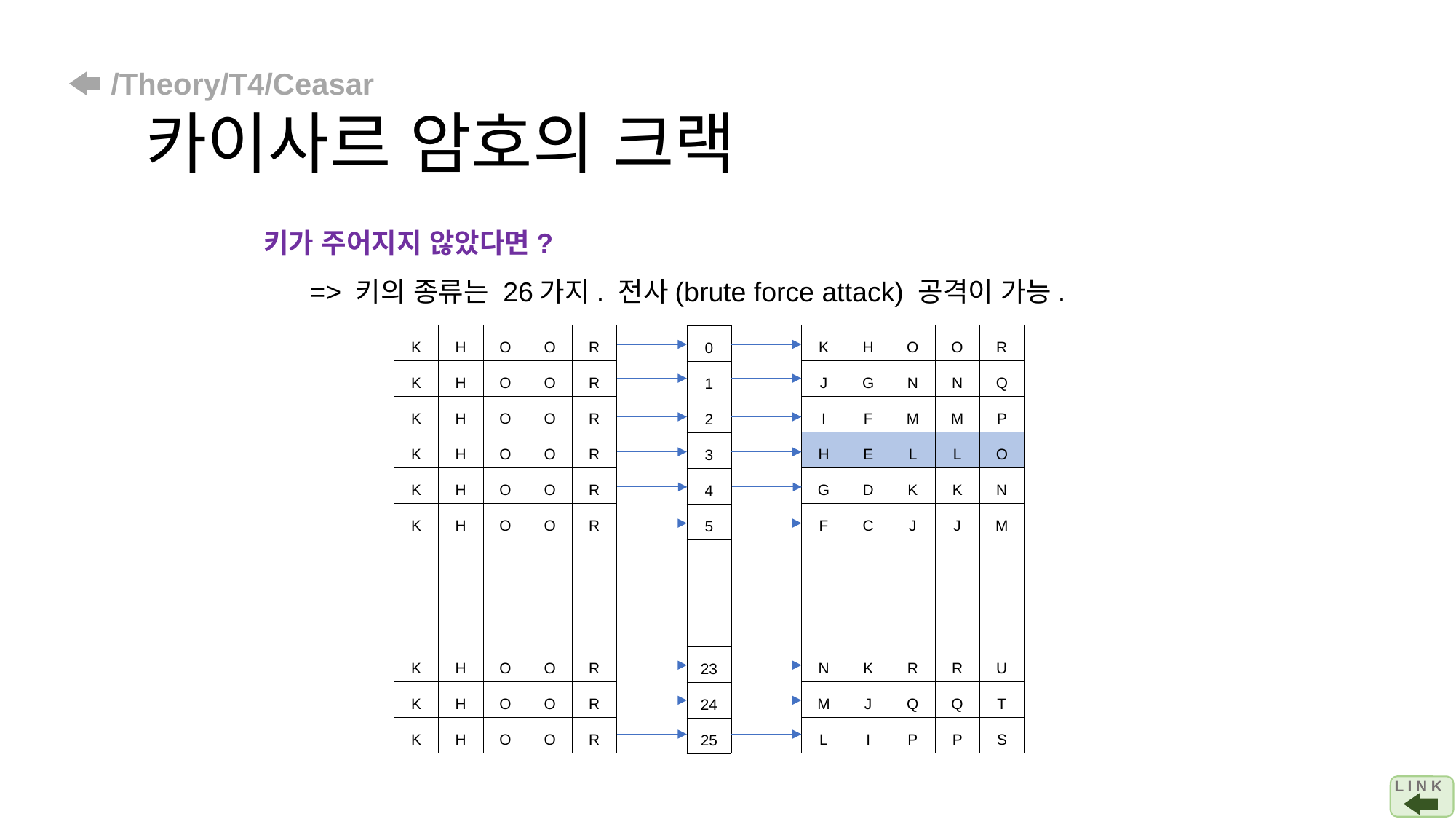

# /Theory/T4/Ceasar 카이사르 암호의 크랙

키가 주어지지 않았다면?
      => 키의 종류는 26가지. 전사(brute force attack) 공격이 가능.
| K | H | O | O | R |
| --- | --- | --- | --- | --- |
| K | H | O | O | R |
| K | H | O | O | R |
| K | H | O | O | R |
| K | H | O | O | R |
| K | H | O | O | R |
|  |  |  |  |  |
| K | H | O | O | R |
| K | H | O | O | R |
| K | H | O | O | R |
| K | H | O | O | R |
| --- | --- | --- | --- | --- |
| J | G | N | N | Q |
| I | F | M | M | P |
| H | E | L | L | O |
| G | D | K | K | N |
| F | C | J | J | M |
|  |  |  |  |  |
| N | K | R | R | U |
| M | J | Q | Q | T |
| L | I | P | P | S |
| 0 |
| --- |
| 1 |
| 2 |
| 3 |
| 4 |
| 5 |
|  |
| 23 |
| 24 |
| 25 |
L I N K